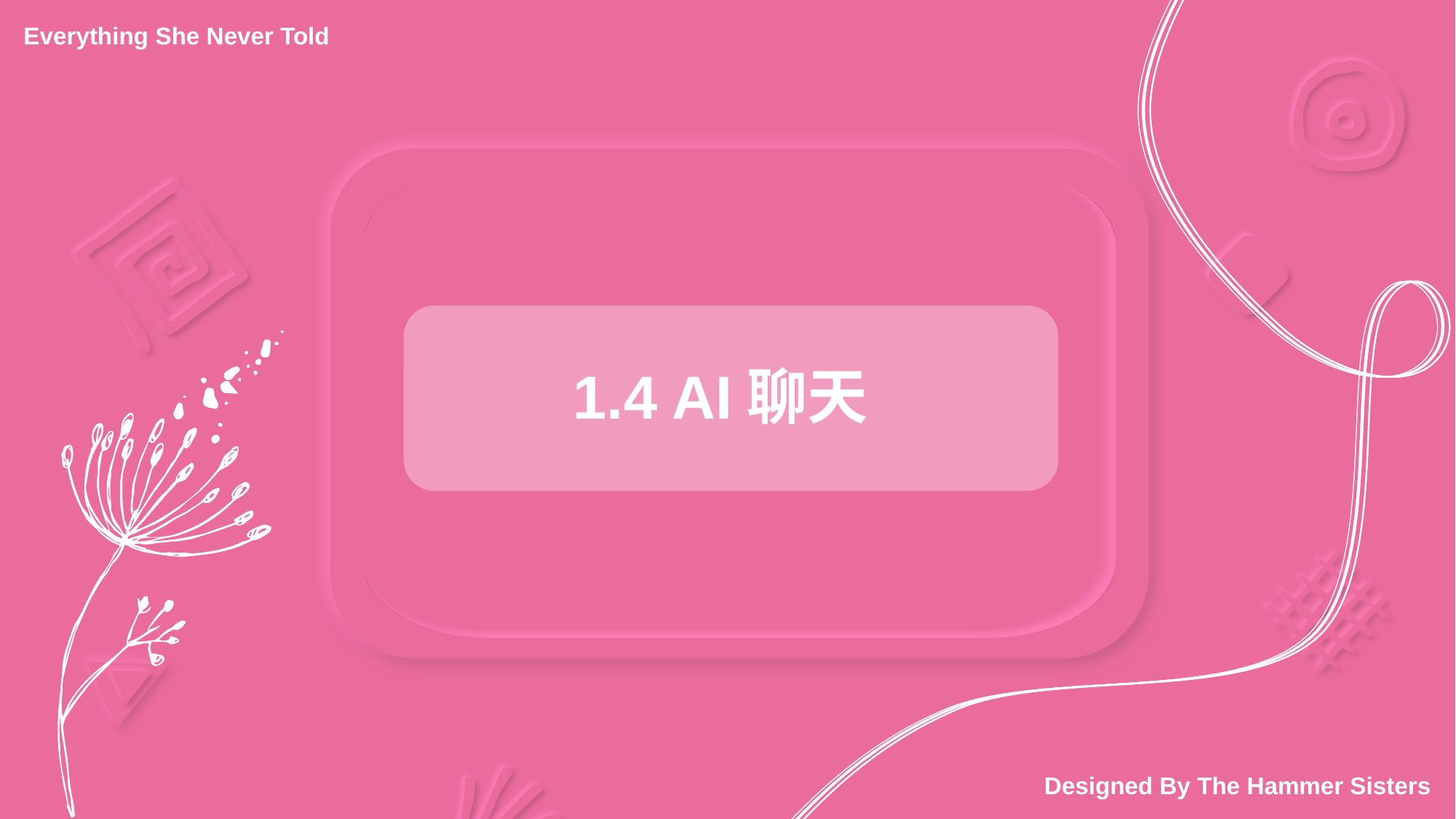

Everything She Never Told

1.4 AI聊天

Designed By The Hammer Sisters